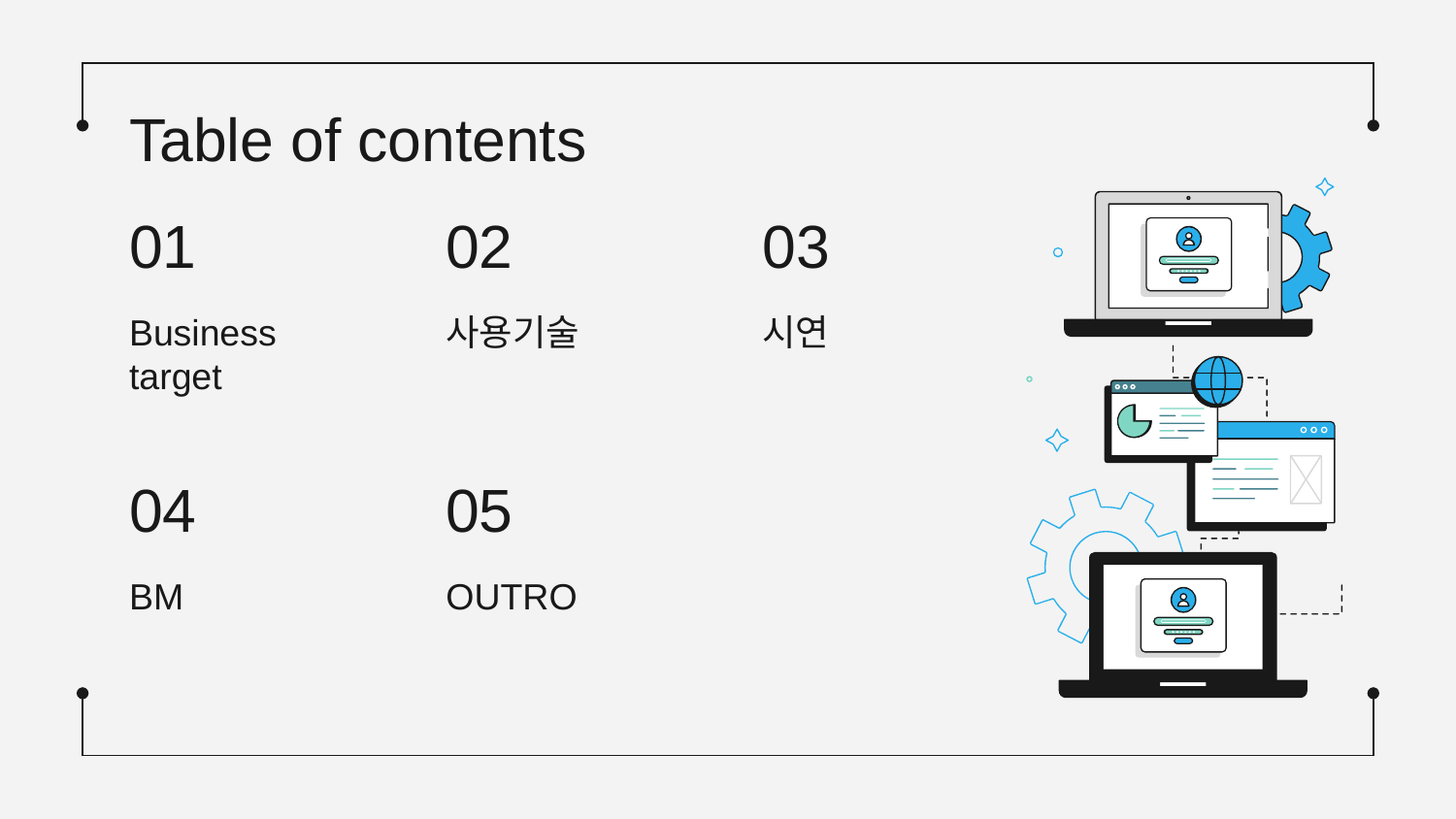

Table of contents

# 01
02
03
Business target
사용기술
시연
04
05
BM
OUTRO